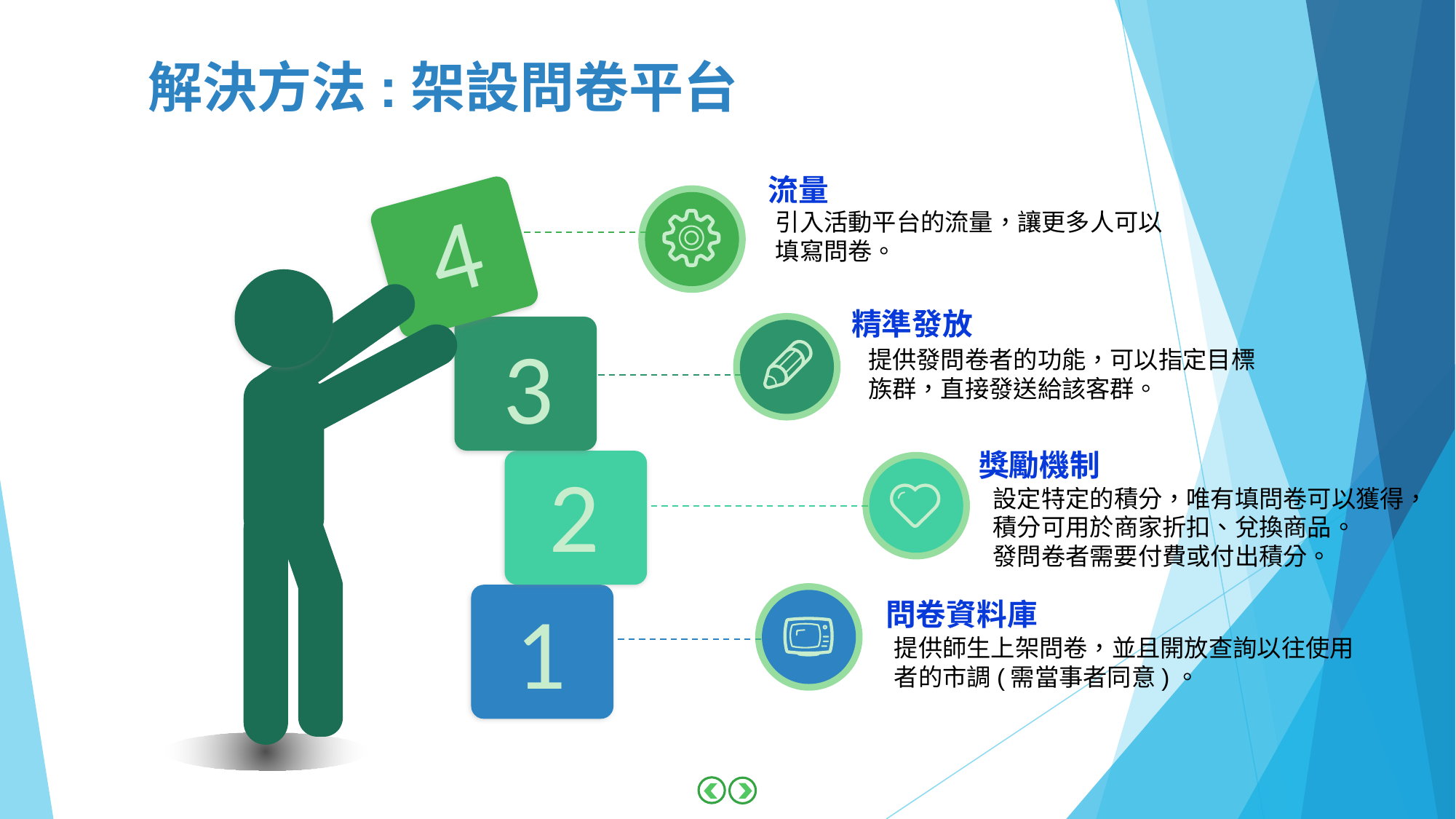

解決方法:架設問卷平台
流量
4

引入活動平台的流量，讓更多人可以填寫問卷。

精準發放

3
提供發問卷者的功能，可以指定目標族群，直接發送給該客群。

獎勵機制
2

設定特定的積分，唯有填問卷可以獲得，積分可用於商家折扣、兌換商品。
發問卷者需要付費或付出積分。

1

問卷資料庫

提供師生上架問卷，並且開放查詢以往使用者的市調(需當事者同意)。